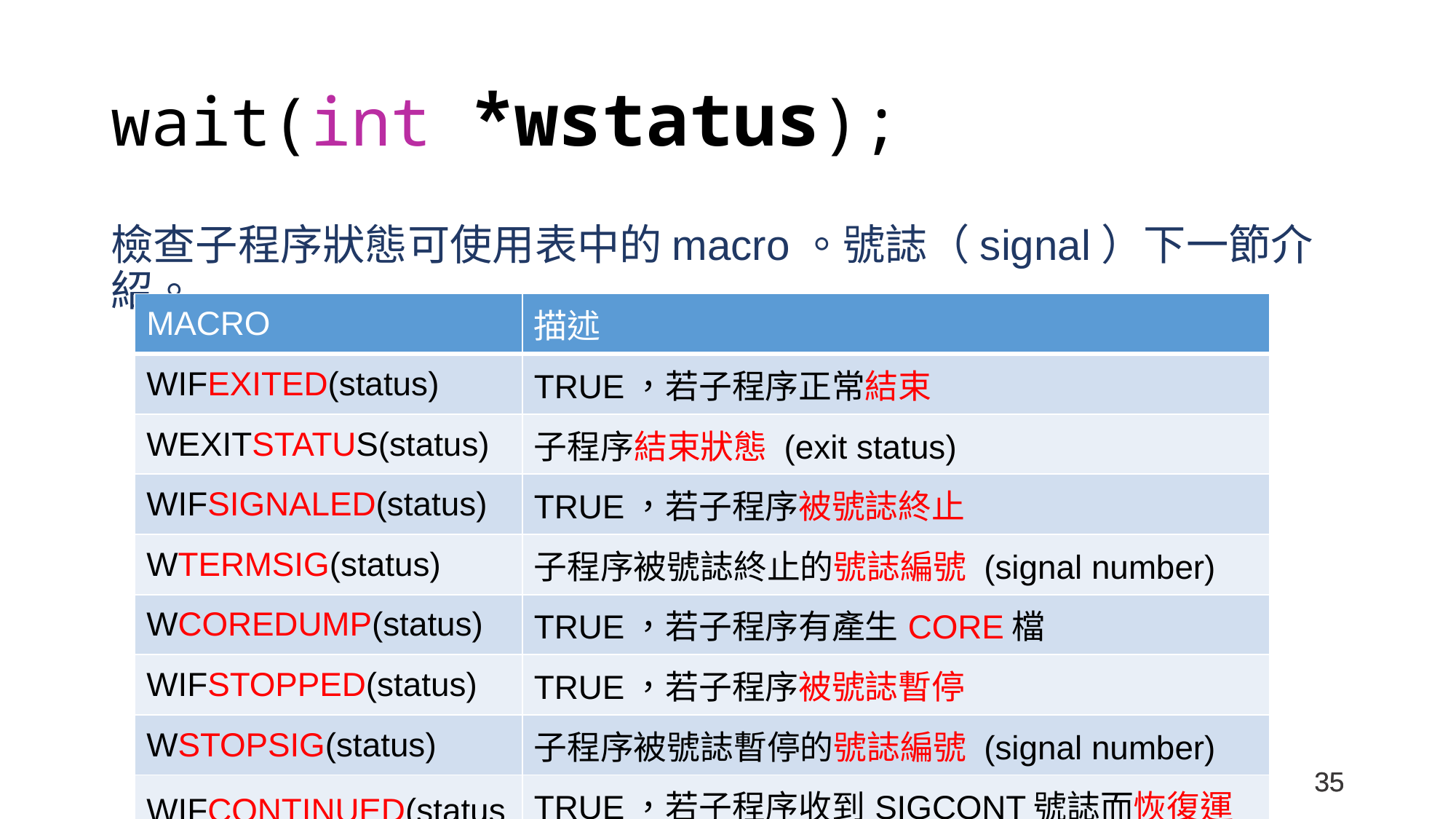

# wait(int *wstatus);
檢查子程序狀態可使用表中的macro。號誌（signal）下一節介紹。

| MACRO | 描述 |
| --- | --- |
| WIFEXITED(status) | TRUE，若子程序正常結束 |
| WEXITSTATUS(status) | 子程序結束狀態 (exit status) |
| WIFSIGNALED(status) | TRUE，若子程序被號誌終止 |
| WTERMSIG(status) | 子程序被號誌終止的號誌編號 (signal number) |
| WCOREDUMP(status) | TRUE，若子程序有產生CORE檔 |
| WIFSTOPPED(status) | TRUE，若子程序被號誌暫停 |
| WSTOPSIG(status) | 子程序被號誌暫停的號誌編號 (signal number) |
| WIFCONTINUED(status) | TRUE，若子程序收到SIGCONT號誌而恢復運行 |